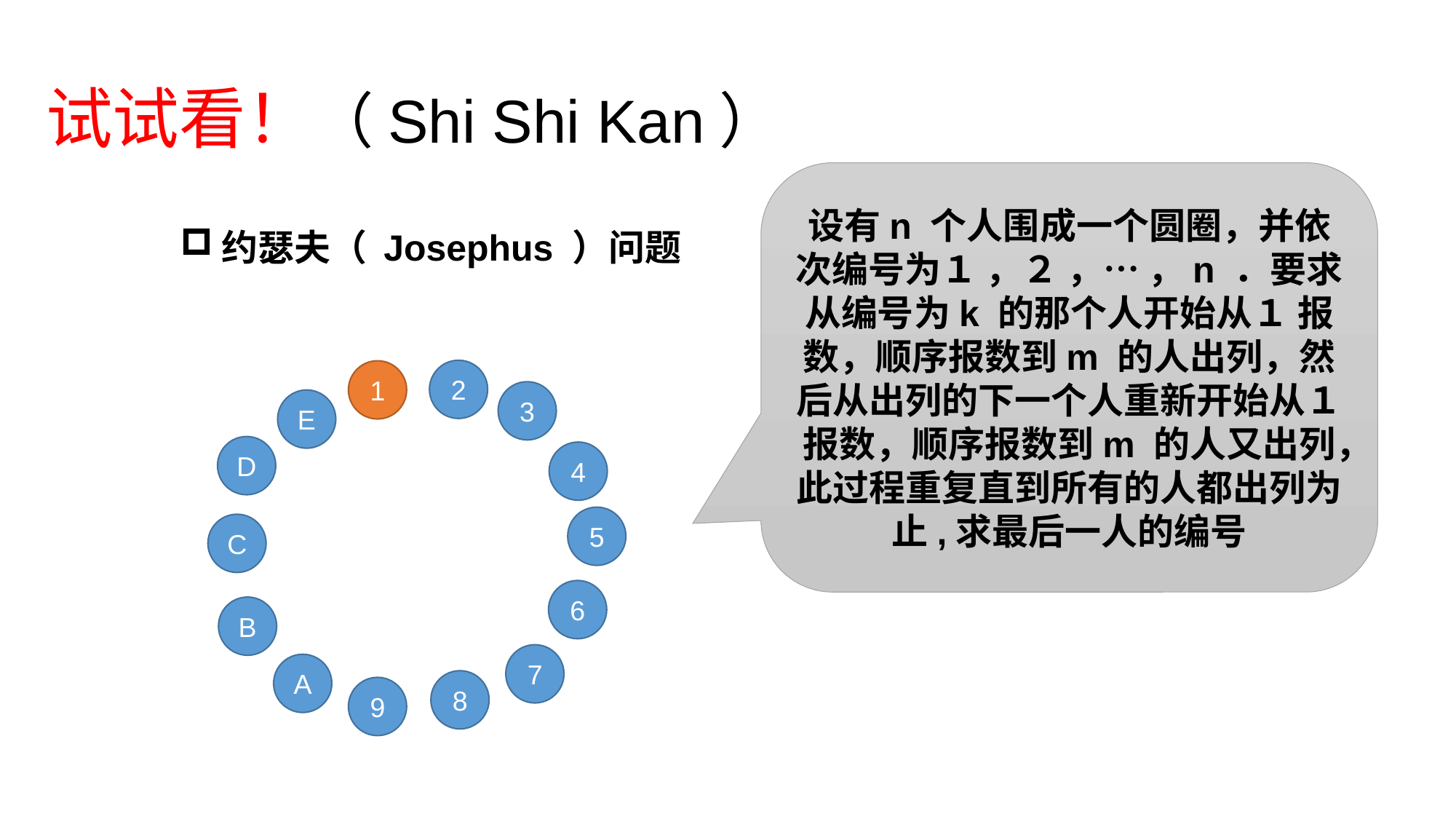

试试看！（Shi Shi Kan）
设有n 个人围成一个圆圈，并依次编号为１ ，２ ，⋯ ，n ．要求从编号为k 的那个人开始从１ 报数，顺序报数到m 的人出列，然后从出列的下一个人重新开始从１ 报数，顺序报数到m 的人又出列，此过程重复直到所有的人都出列为止,求最后一人的编号
约瑟夫（ Josephus ）问题
2
1
3
E
D
4
5
C
6
B
7
A
8
9